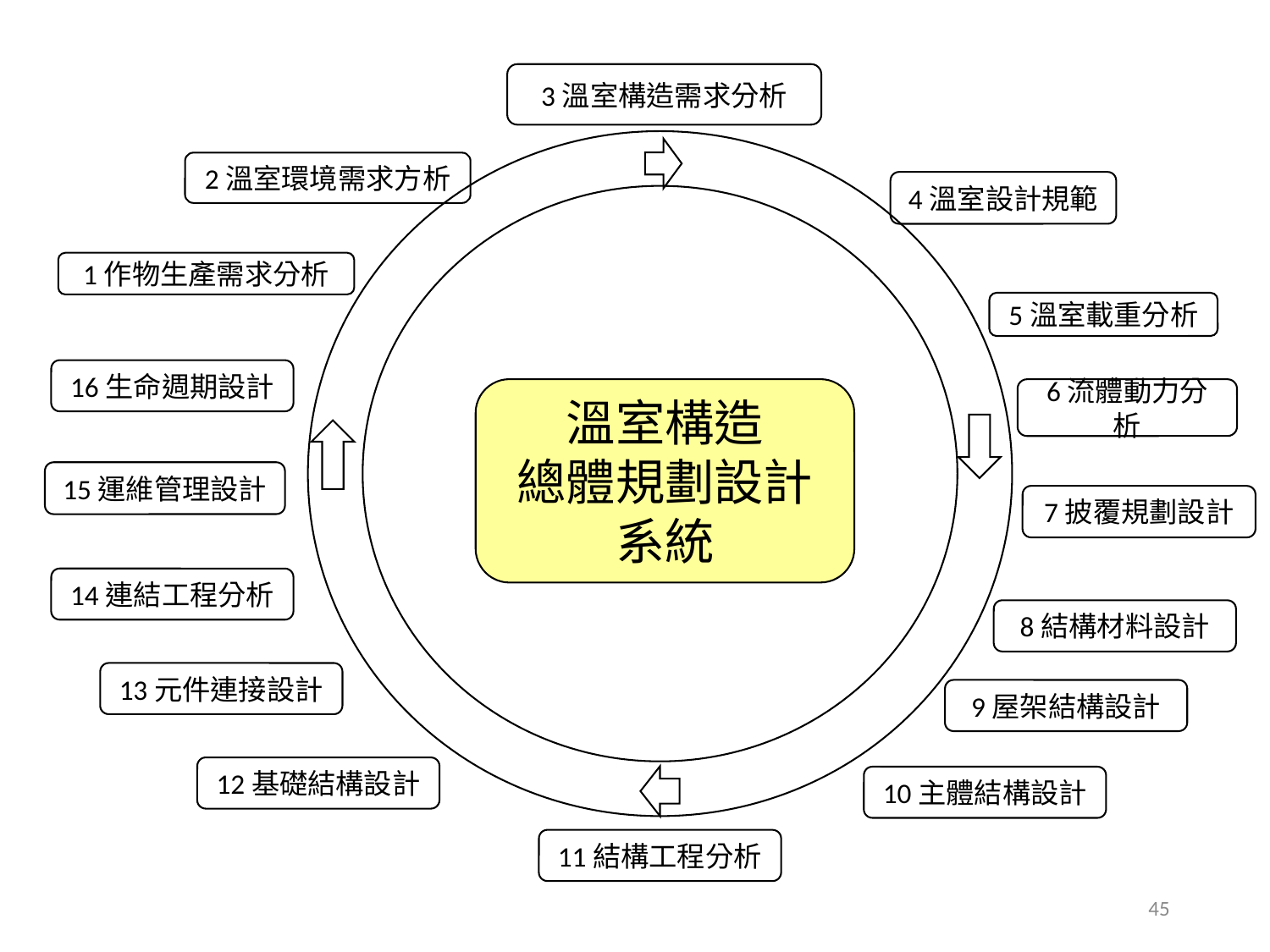

3溫室構造需求分析

2溫室環境需求方析
4溫室設計規範
1作物生產需求分析
5溫室載重分析
16生命週期設計
溫室構造
總體規劃設計
系統
6流體動力分析

15運維管理設計
7披覆規劃設計
14連結工程分析
8結構材料設計
13元件連接設計
9屋架結構設計
12基礎結構設計

10主體結構設計
11結構工程分析
45